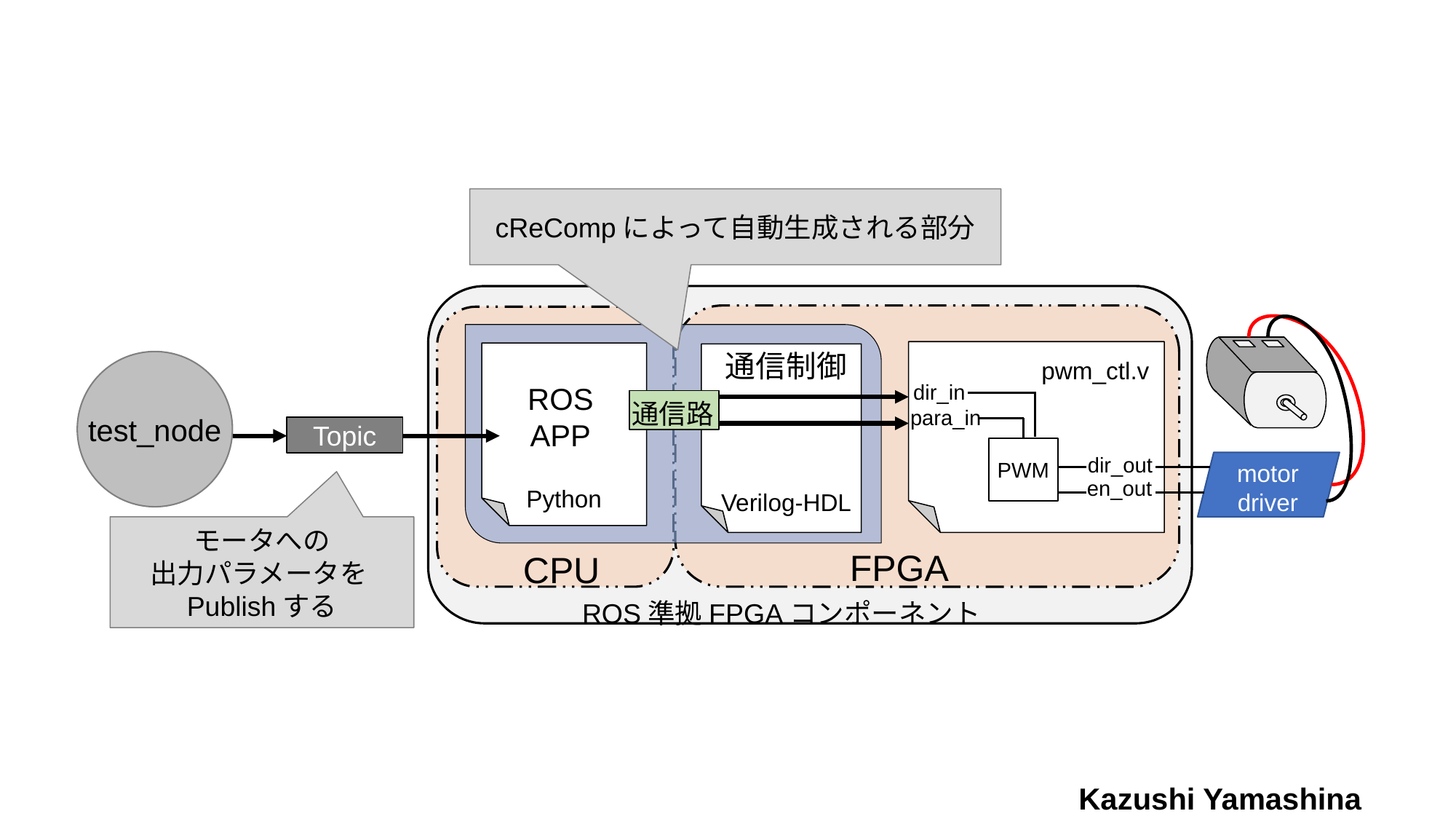

cReCompによって自動生成される部分

通信制御

ROS
APP

通信路
Verilog-HDL
pwm_ctl.v

dir_in
para_in
test_node
Topic

dir_out
PWM

motor
driver
en_out
Python

モータへの
出力パラメータをPublishする
FPGA
CPU
ROS準拠FPGAコンポーネント